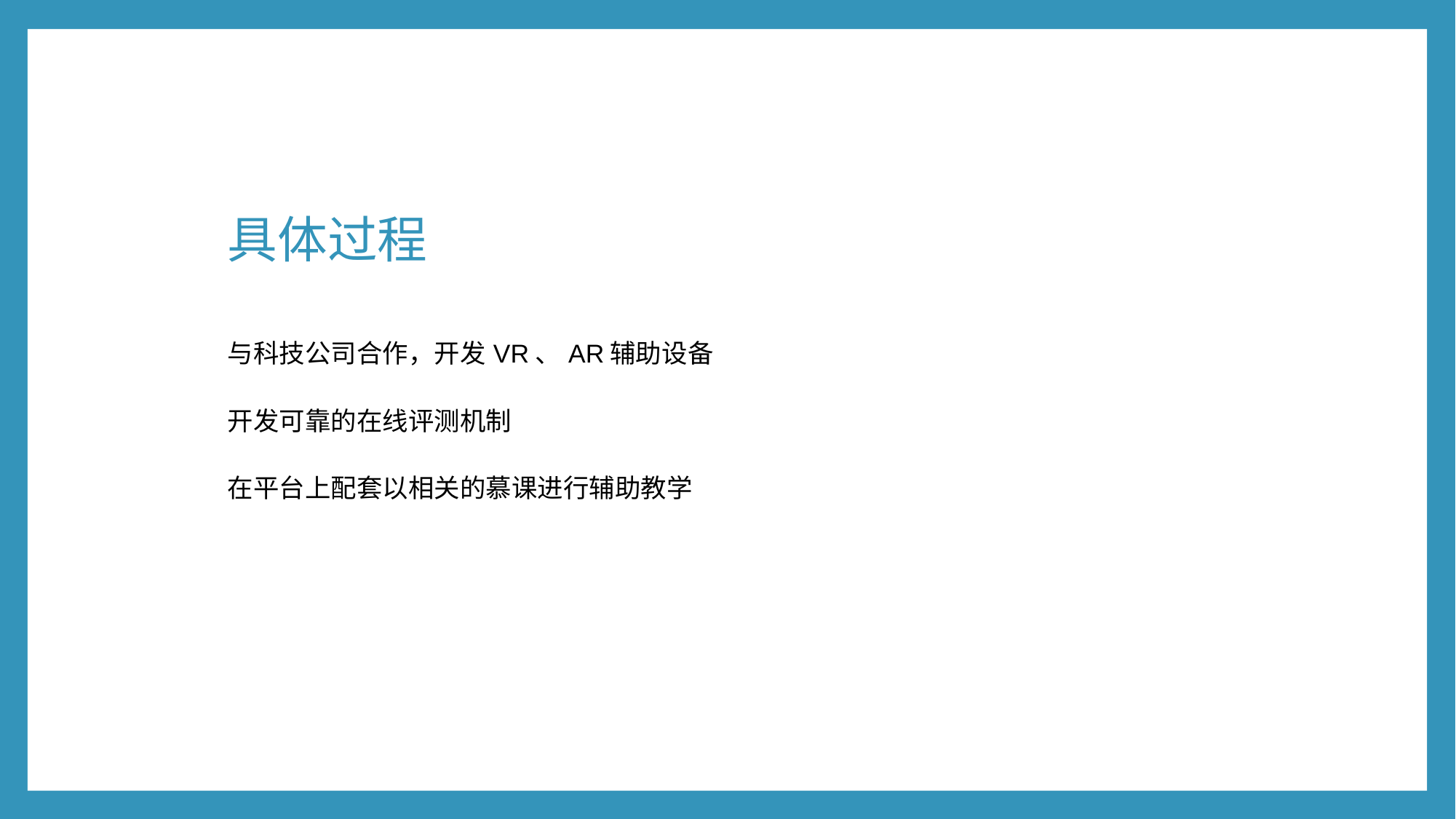

# 具体过程 与科技公司合作，开发VR、AR辅助设备 开发可靠的在线评测机制 在平台上配套以相关的慕课进行辅助教学